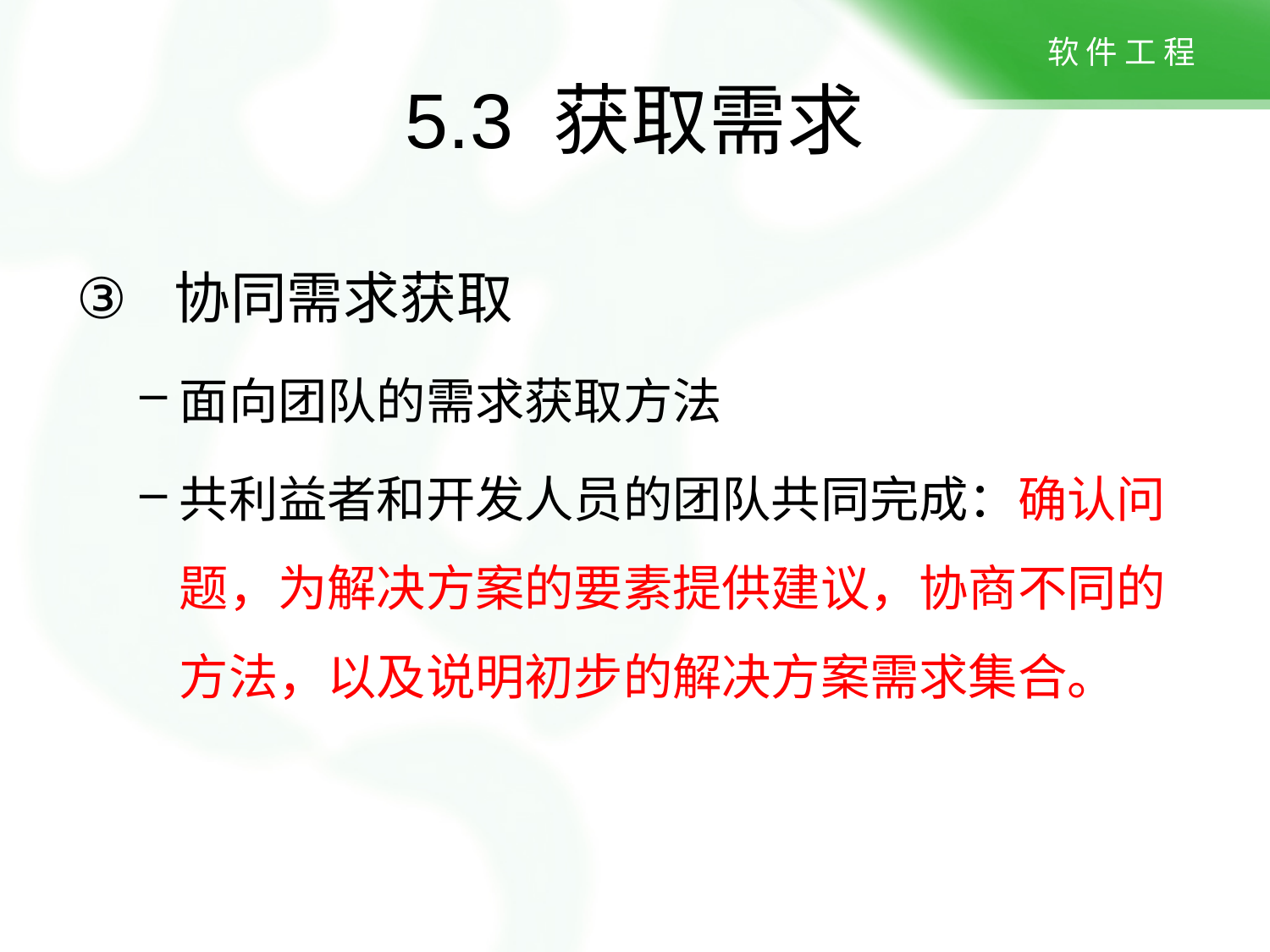

# 5.3 获取需求
 协同需求获取
面向团队的需求获取方法
共利益者和开发人员的团队共同完成：确认问题，为解决方案的要素提供建议，协商不同的方法，以及说明初步的解决方案需求集合。